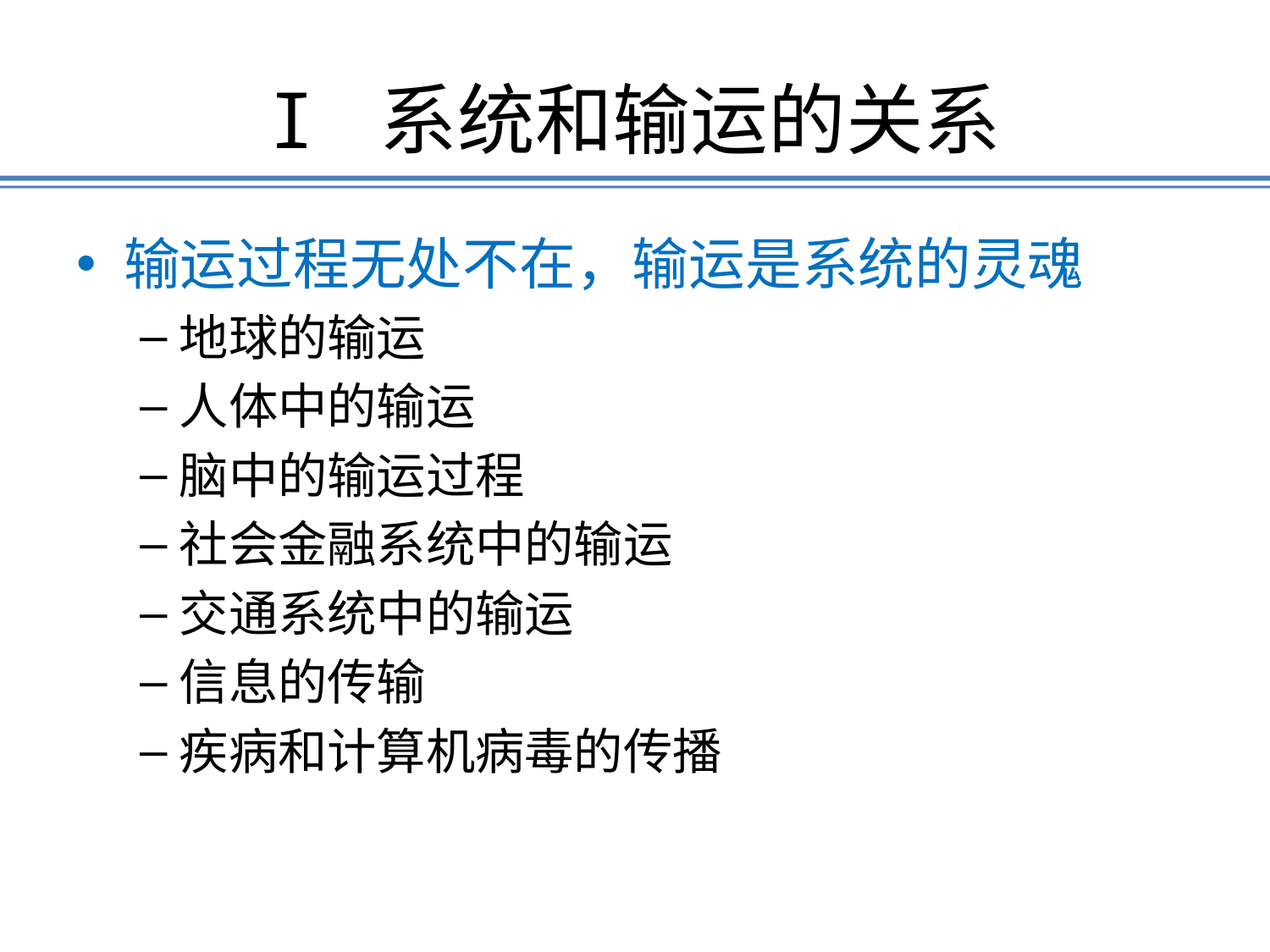

# I 系统和输运的关系
输运过程无处不在，输运是系统的灵魂
地球的输运
人体中的输运
脑中的输运过程
社会金融系统中的输运
交通系统中的输运
信息的传输
疾病和计算机病毒的传播